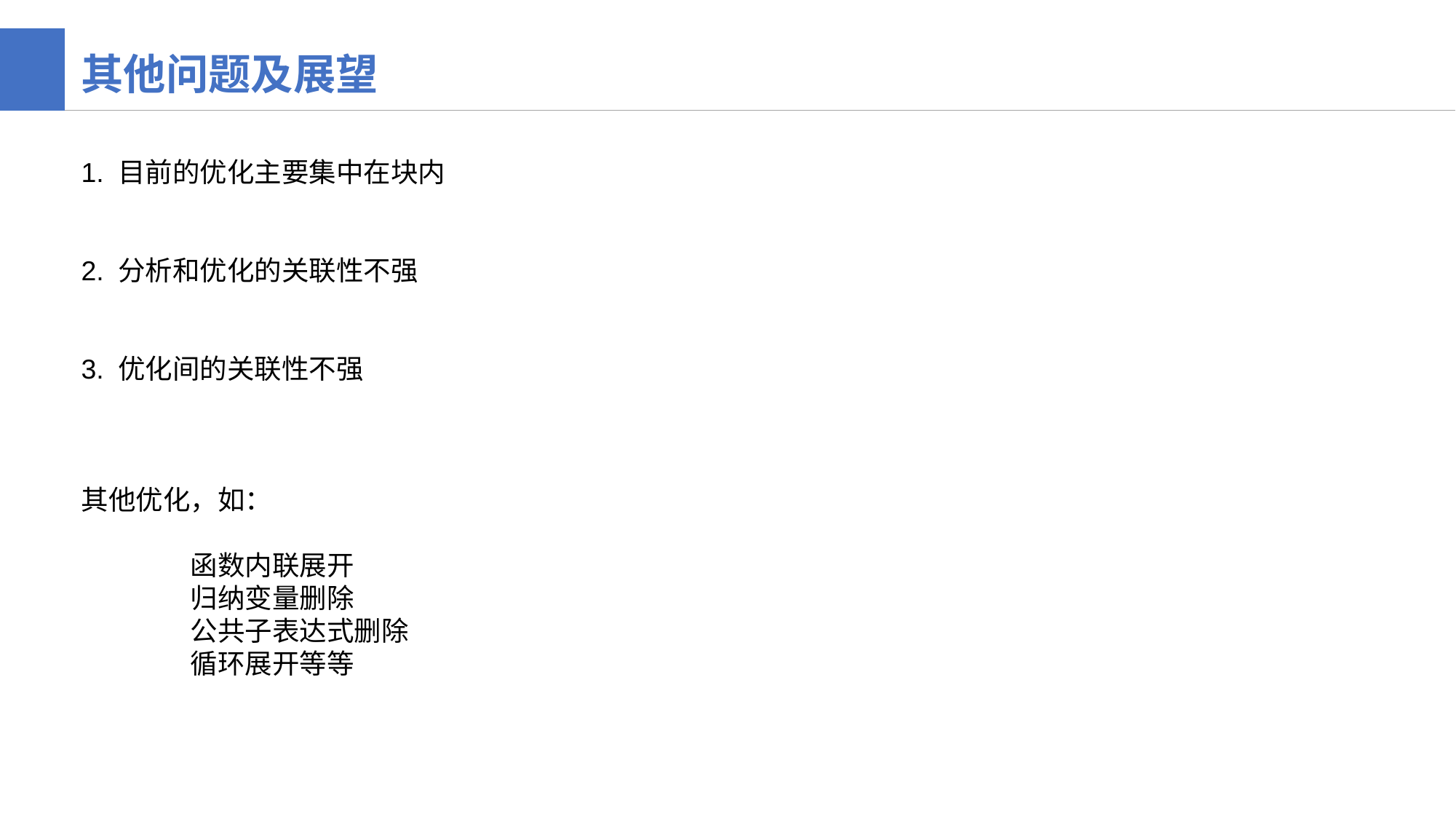

其他问题及展望
1. 目前的优化主要集中在块内

2. 分析和优化的关联性不强

3. 优化间的关联性不强

其他优化，如：

	函数内联展开
	归纳变量删除
	公共子表达式删除
	循环展开等等